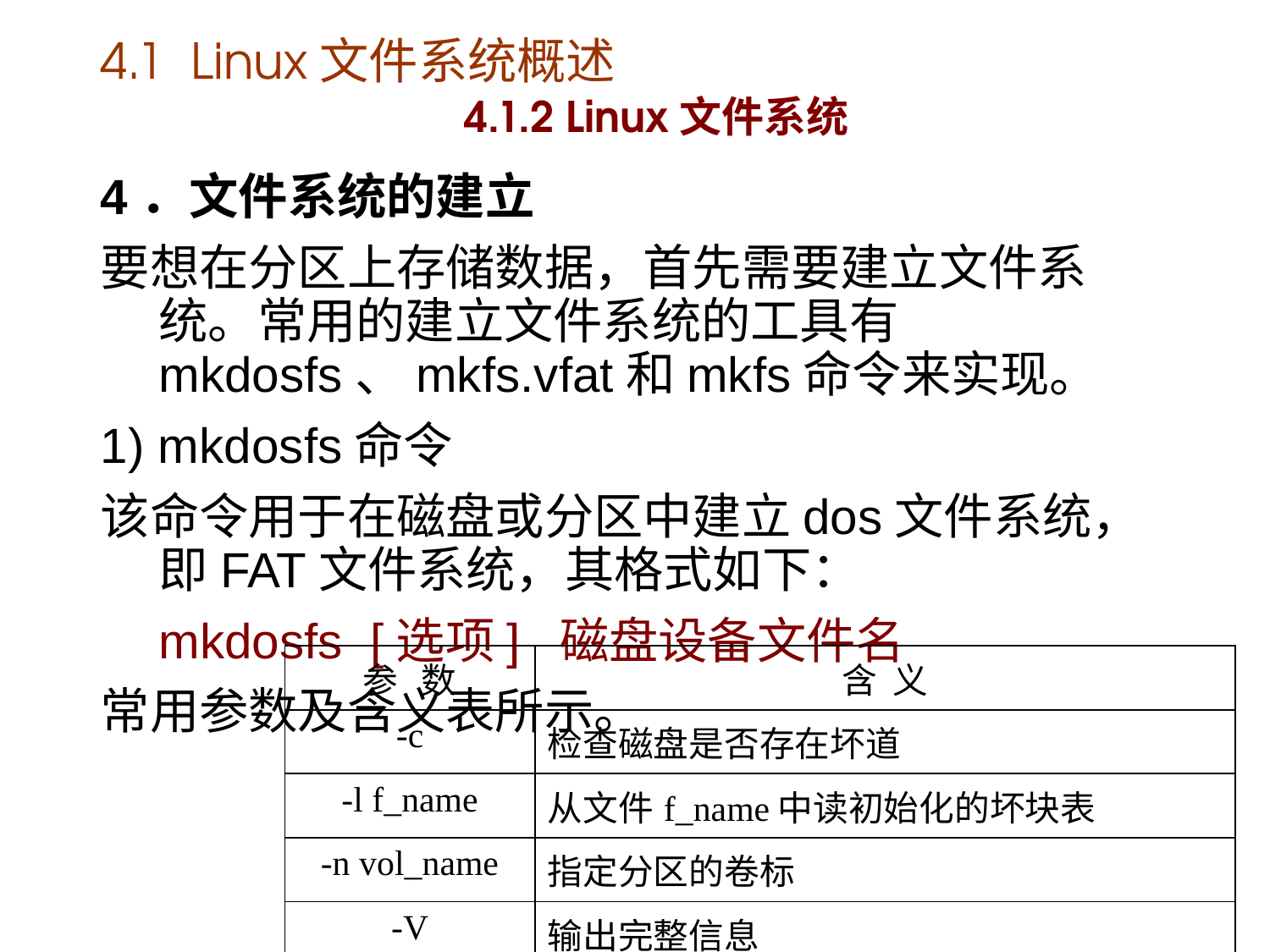

# 4.1  Linux文件系统概述 4.1.2 Linux文件系统
4．文件系统的建立
要想在分区上存储数据，首先需要建立文件系统。常用的建立文件系统的工具有mkdosfs、mkfs.vfat和mkfs命令来实现。
1) mkdosfs命令
该命令用于在磁盘或分区中建立dos文件系统，即FAT文件系统，其格式如下：
	mkdosfs  [选项]  磁盘设备文件名
常用参数及含义表所示。
| 参 数 | 含 义 |
| --- | --- |
| -c | 检查磁盘是否存在坏道 |
| -l f\_name | 从文件f\_name中读初始化的坏块表 |
| -n vol\_name | 指定分区的卷标 |
| -V | 输出完整信息 |